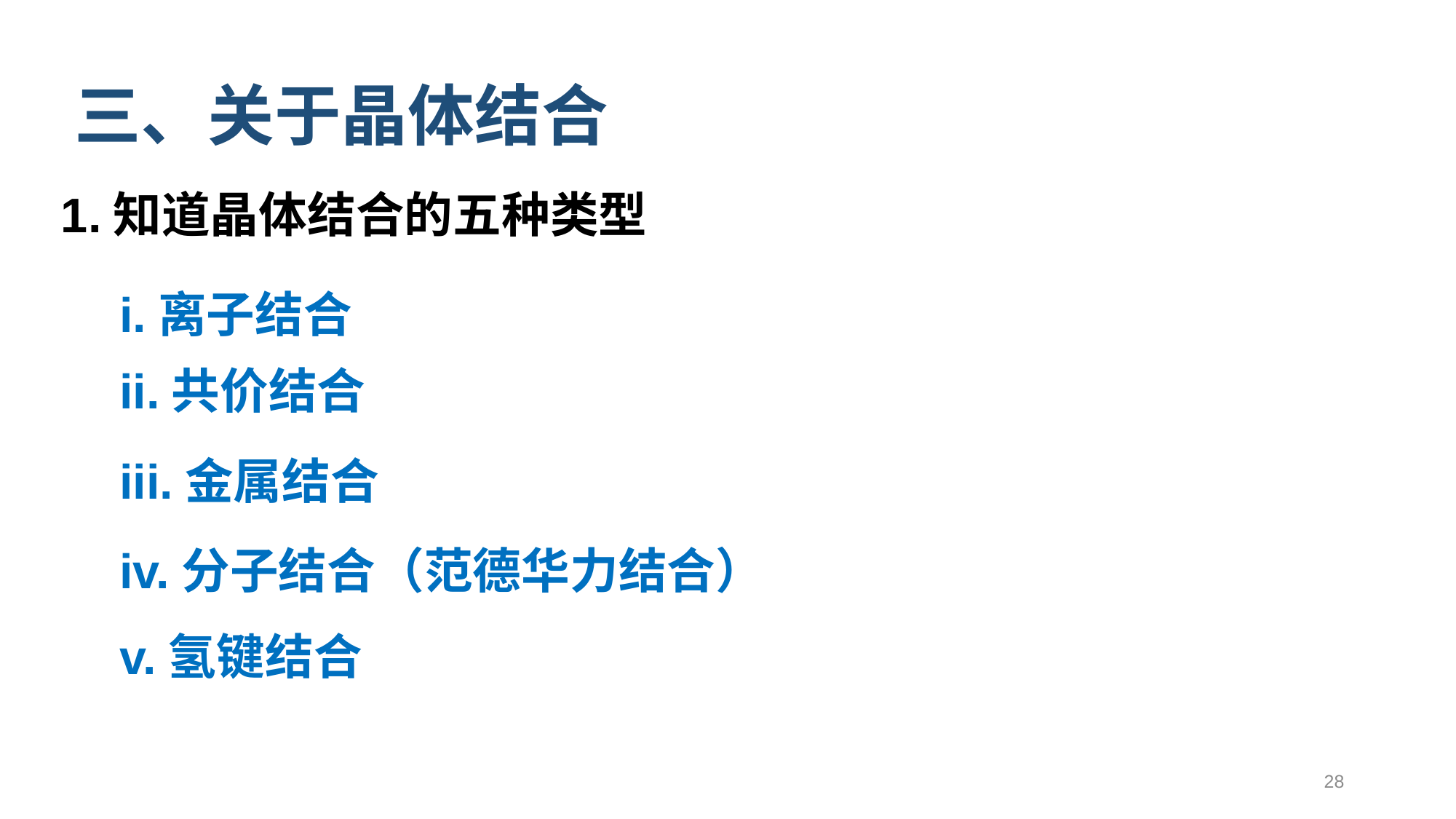

三、关于晶体结合
1.知道晶体结合的五种类型
i.离子结合
ii.共价结合
iii.金属结合
iv.分子结合（范德华力结合）
v.氢键结合
28